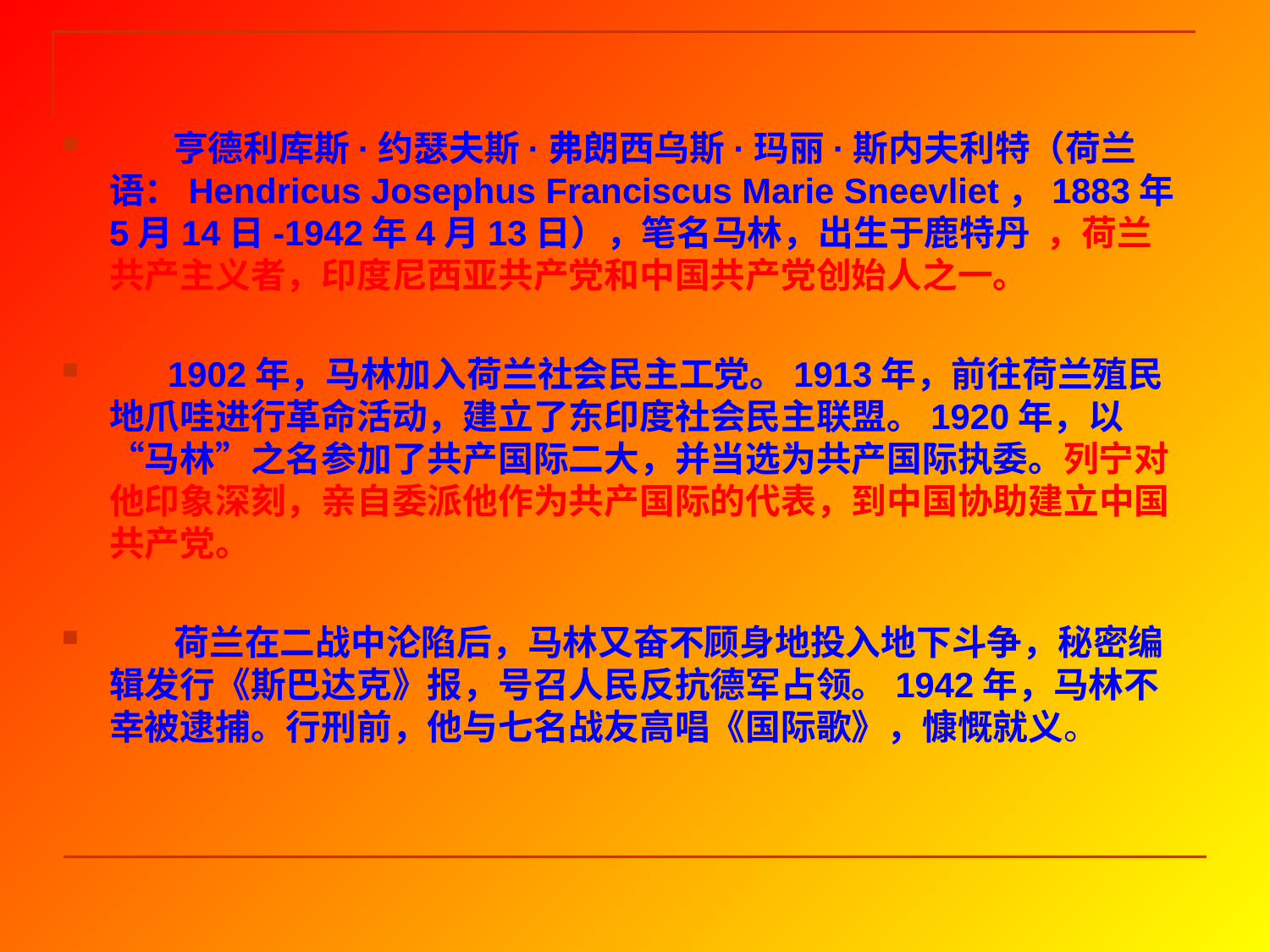

亨德利库斯·约瑟夫斯·弗朗西乌斯·玛丽·斯内夫利特（荷兰语：Hendricus Josephus Franciscus Marie Sneevliet，1883年5月14日-1942年4月13日），笔名马林，出生于鹿特丹  ，荷兰共产主义者，印度尼西亚共产党和中国共产党创始人之一。

      1902年，马林加入荷兰社会民主工党。1913年，前往荷兰殖民地爪哇进行革命活动，建立了东印度社会民主联盟。1920年，以“马林”之名参加了共产国际二大，并当选为共产国际执委。列宁对他印象深刻，亲自委派他作为共产国际的代表，到中国协助建立中国共产党。

       荷兰在二战中沦陷后，马林又奋不顾身地投入地下斗争，秘密编辑发行《斯巴达克》报，号召人民反抗德军占领。1942年，马林不幸被逮捕。行刑前，他与七名战友高唱《国际歌》，慷慨就义。